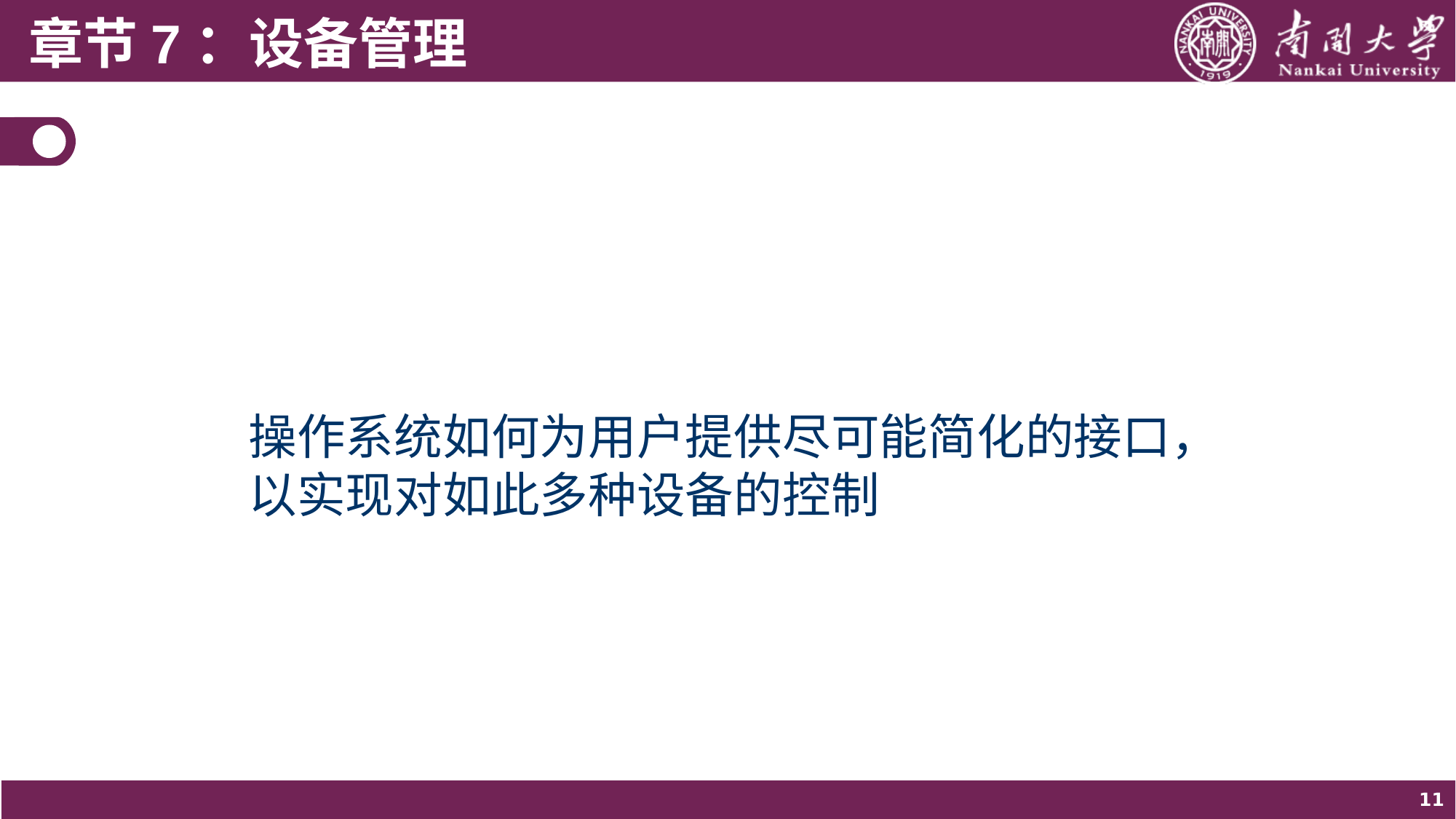

#

操作系统如何为用户提供尽可能简化的接口，以实现对如此多种设备的控制
11